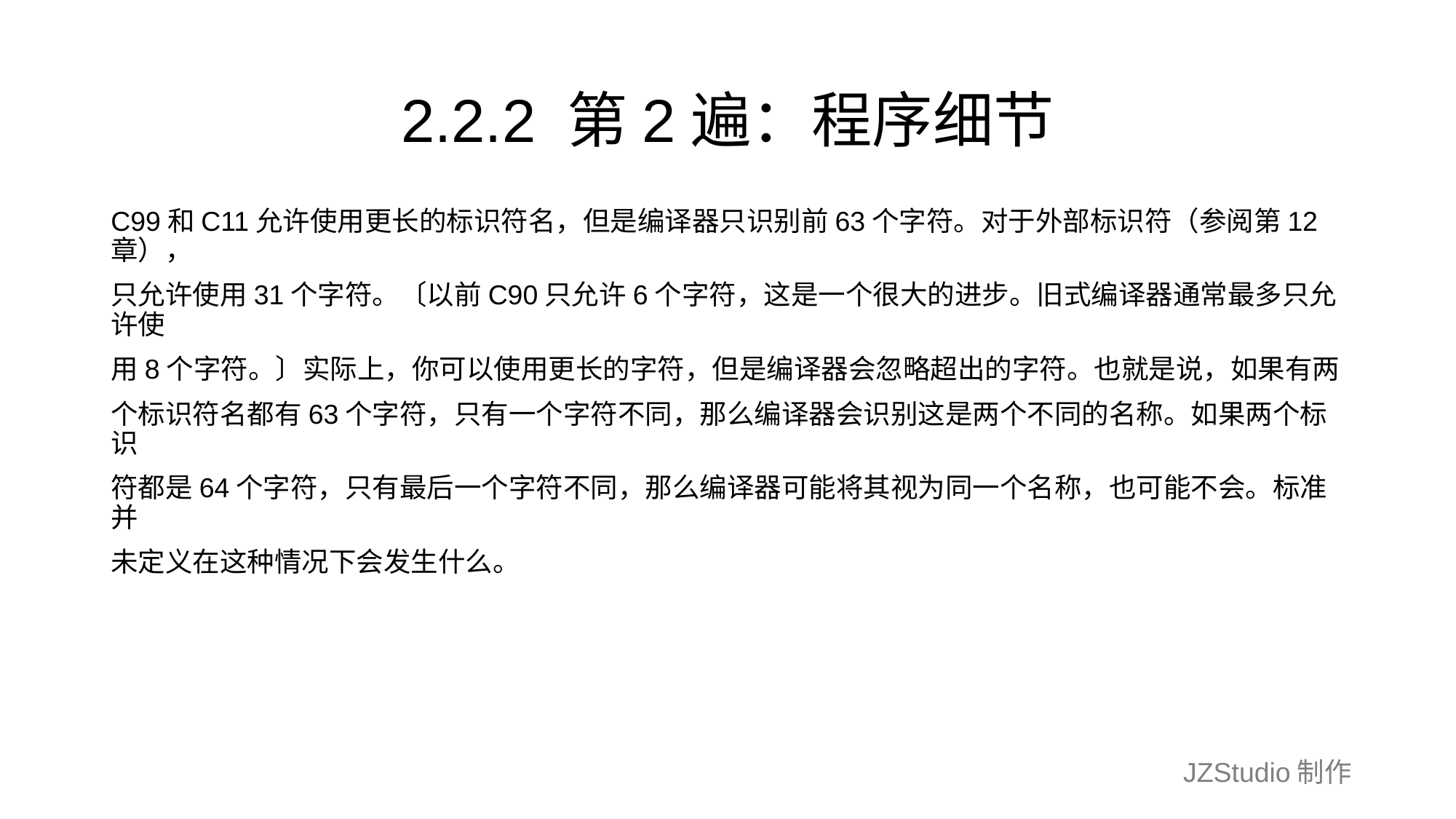

# 2.2.2 第2遍：程序细节
C99和C11允许使用更长的标识符名，但是编译器只识别前63个字符。对于外部标识符（参阅第12章），
只允许使用31个字符。〔以前C90只允许6个字符，这是一个很大的进步。旧式编译器通常最多只允许使
用8个字符。〕实际上，你可以使用更长的字符，但是编译器会忽略超出的字符。也就是说，如果有两
个标识符名都有63个字符，只有一个字符不同，那么编译器会识别这是两个不同的名称。如果两个标识
符都是64个字符，只有最后一个字符不同，那么编译器可能将其视为同一个名称，也可能不会。标准并
未定义在这种情况下会发生什么。